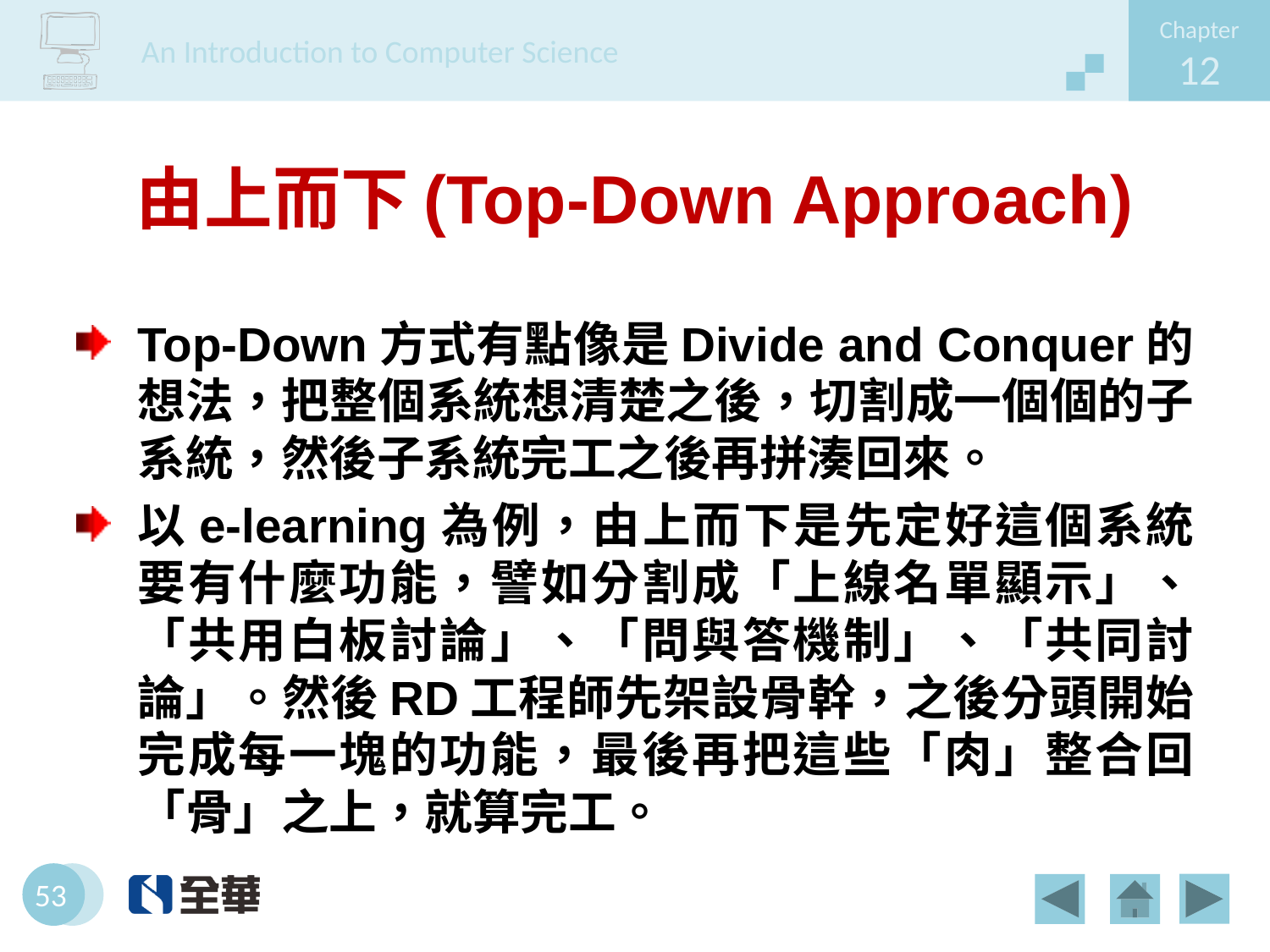

# 由上而下(Top-Down Approach)
Top-Down方式有點像是Divide and Conquer的想法，把整個系統想清楚之後，切割成一個個的子系統，然後子系統完工之後再拼湊回來。
以e-learning為例，由上而下是先定好這個系統要有什麼功能，譬如分割成「上線名單顯示」、「共用白板討論」、「問與答機制」、「共同討論」。然後RD工程師先架設骨幹，之後分頭開始完成每一塊的功能，最後再把這些「肉」整合回「骨」之上，就算完工。